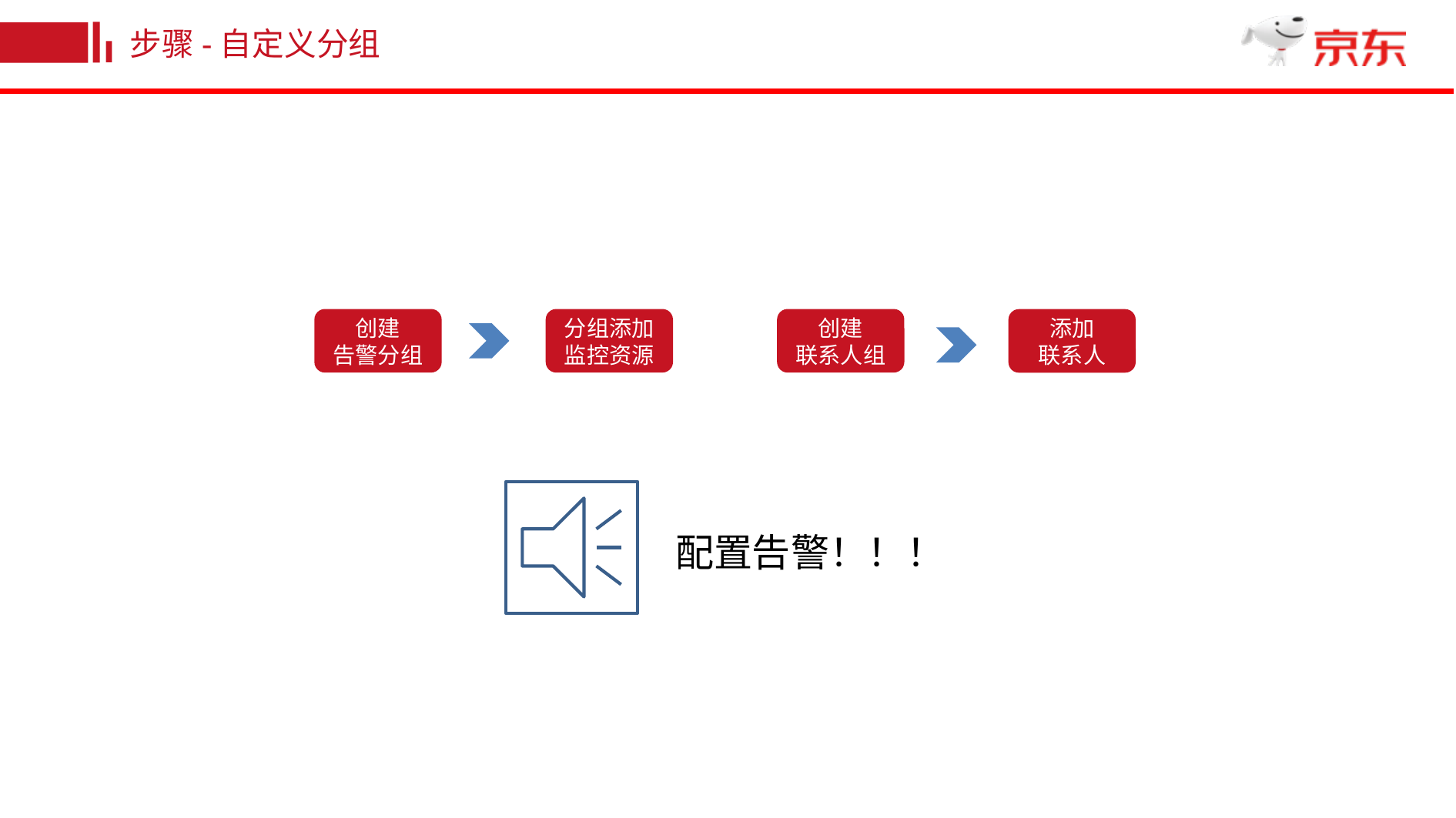

步骤-自定义分组
创建
告警分组
分组添加监控资源
创建
联系人组
添加
联系人

配置告警！！！